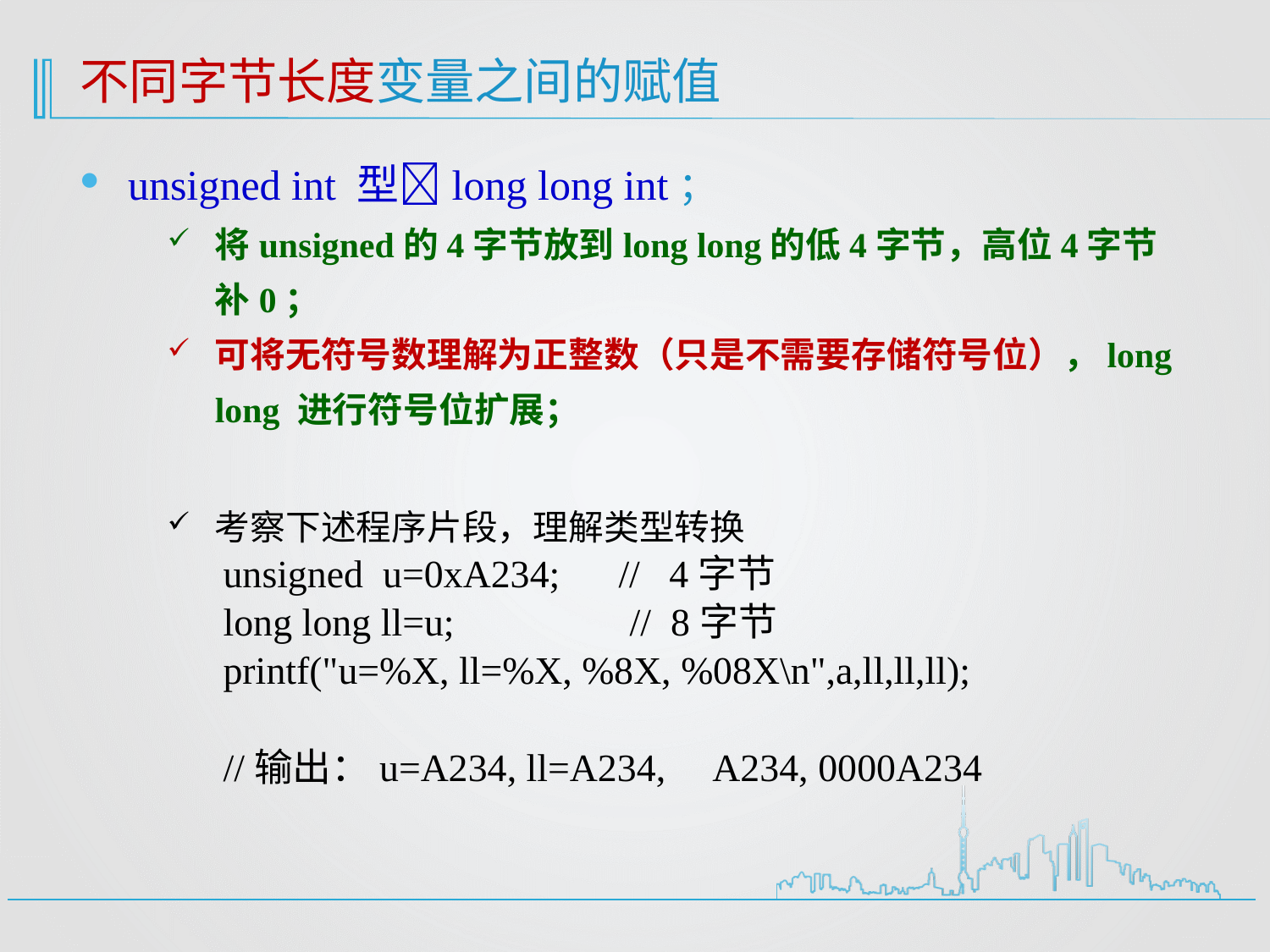

# 不同字节长度变量之间的赋值
unsigned int 型→long long int；
将unsigned的4字节放到long long的低4字节，高位4字节补0；
可将无符号数理解为正整数（只是不需要存储符号位），long long 进行符号位扩展；

考察下述程序片段，理解类型转换
unsigned  u=0xA234;      //   4字节
long long ll=u;                  //  8字节
printf("u=%X, ll=%X, %8X, %08X\n",a,ll,ll,ll);

//输出：u=A234, ll=A234,     A234, 0000A234